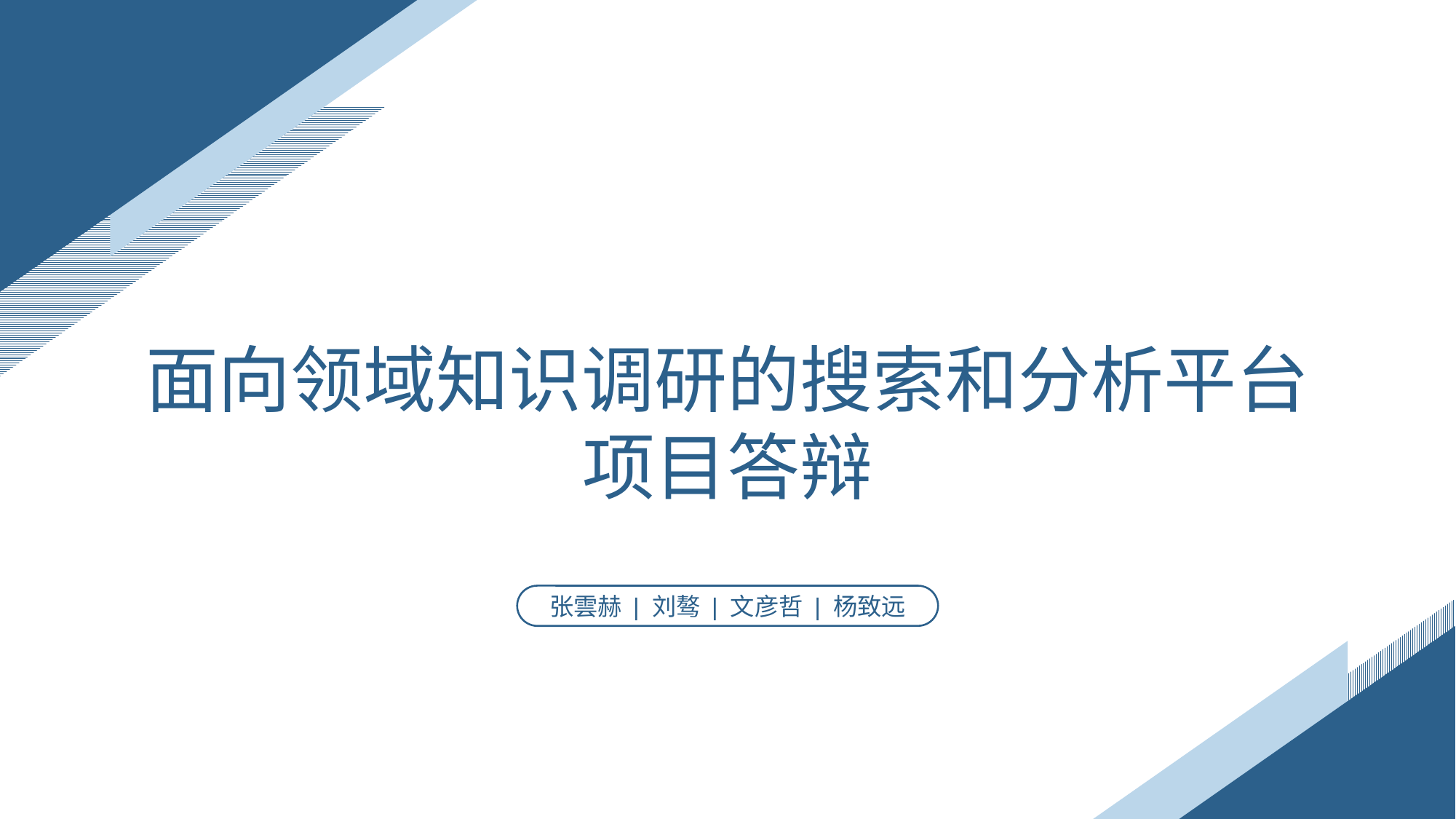

面向领域知识调研的搜索和分析平台
项目答辩
张雲赫 | 刘骜 | 文彦哲 | 杨致远